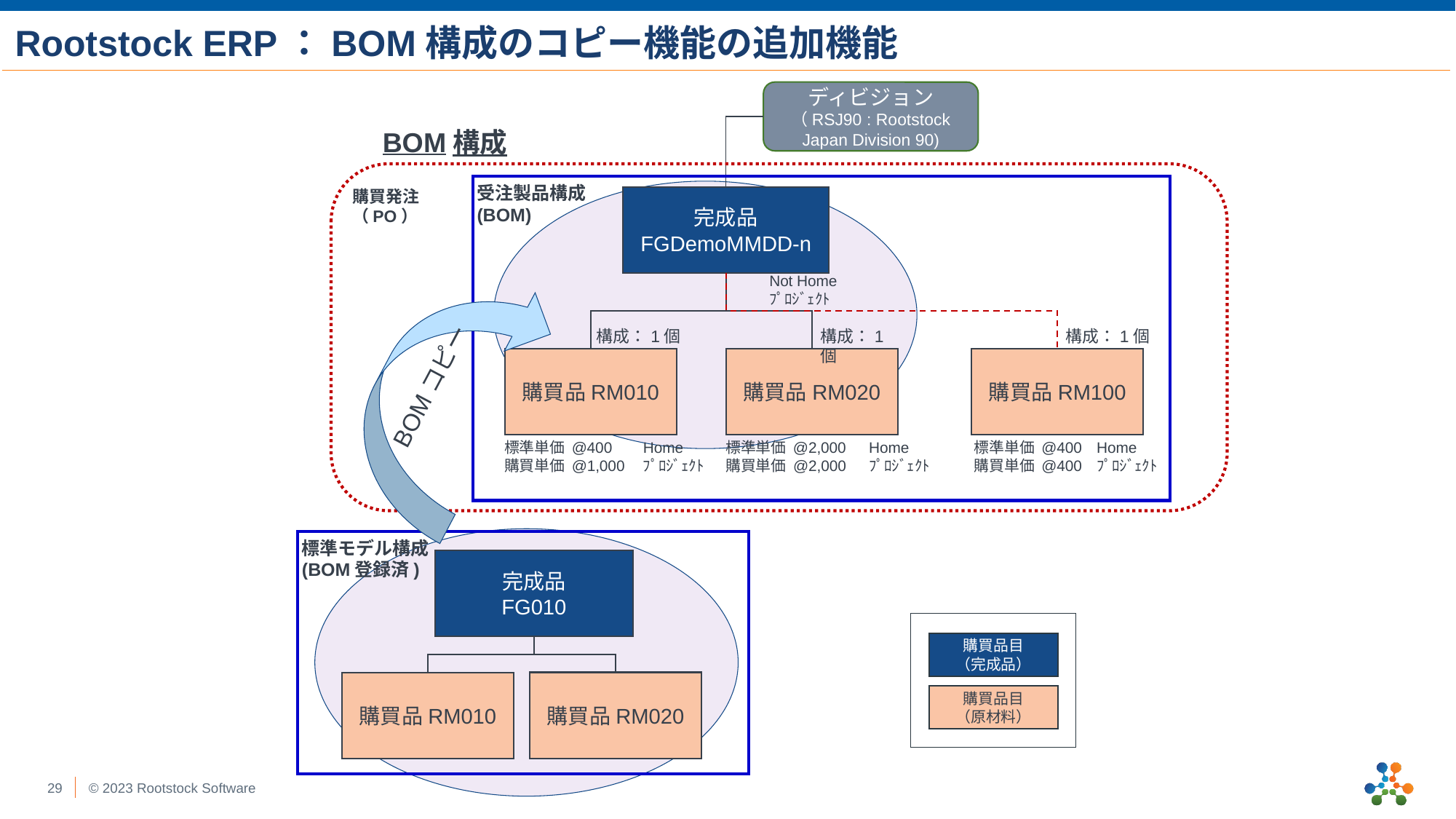

Rootstock ERP：BOM構成のコピー機能の追加機能
ディビジョン
（RSJ90 : Rootstock Japan Division 90)
BOM構成
購買発注
（PO）
受注製品構成
(BOM)

完成品
FGDemoMMDD-n
Not Home
ﾌﾟﾛｼﾞｪｸﾄ
構成：1個
構成：1個
構成：1個

BOMコピー
購買品RM010
購買品RM020
購買品RM100
標準単価 @400
購買単価 @1,000
Home
ﾌﾟﾛｼﾞｪｸﾄ
標準単価 @2,000
購買単価 @2,000
Home
ﾌﾟﾛｼﾞｪｸﾄ
標準単価 @400
購買単価 @400
Home
ﾌﾟﾛｼﾞｪｸﾄ

標準モデル構成
(BOM登録済)
完成品
FG010

購買品目
（完成品）
購買品RM020
購買品RM010
購買品目
（原材料）